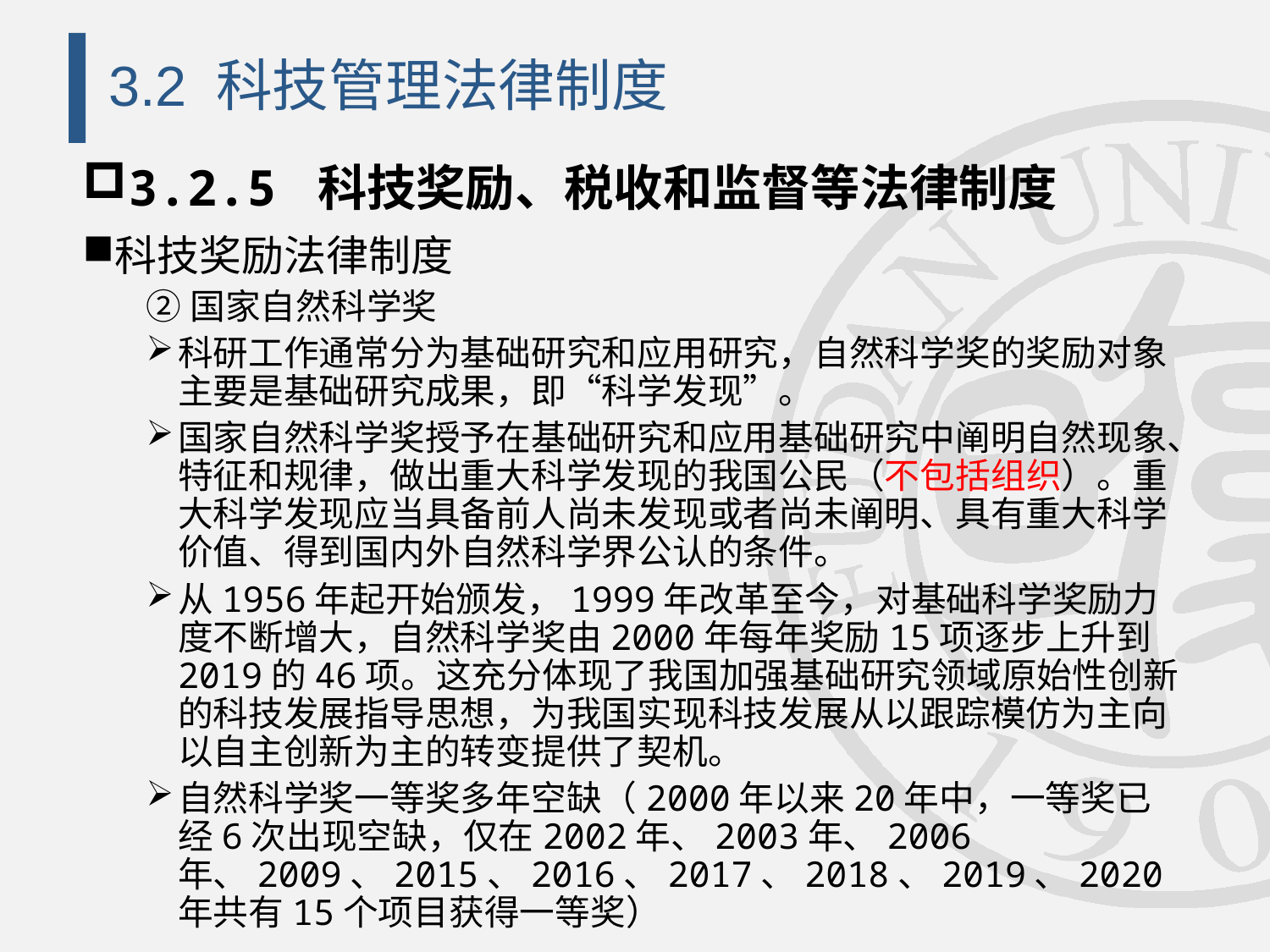

# 3.2 科技管理法律制度
3.2.5 科技奖励、税收和监督等法律制度
科技奖励法律制度
②国家自然科学奖
科研工作通常分为基础研究和应用研究，自然科学奖的奖励对象主要是基础研究成果，即“科学发现”。
国家自然科学奖授予在基础研究和应用基础研究中阐明自然现象、特征和规律，做出重大科学发现的我国公民（不包括组织）。重大科学发现应当具备前人尚未发现或者尚未阐明、具有重大科学价值、得到国内外自然科学界公认的条件。
从1956年起开始颁发，1999年改革至今，对基础科学奖励力度不断增大，自然科学奖由2000年每年奖励15项逐步上升到2019的46项。这充分体现了我国加强基础研究领域原始性创新的科技发展指导思想，为我国实现科技发展从以跟踪模仿为主向以自主创新为主的转变提供了契机。
自然科学奖一等奖多年空缺（2000年以来20年中，一等奖已经6次出现空缺，仅在2002年、2003年、2006年、2009、2015、2016、2017、2018、2019、2020年共有15个项目获得一等奖）